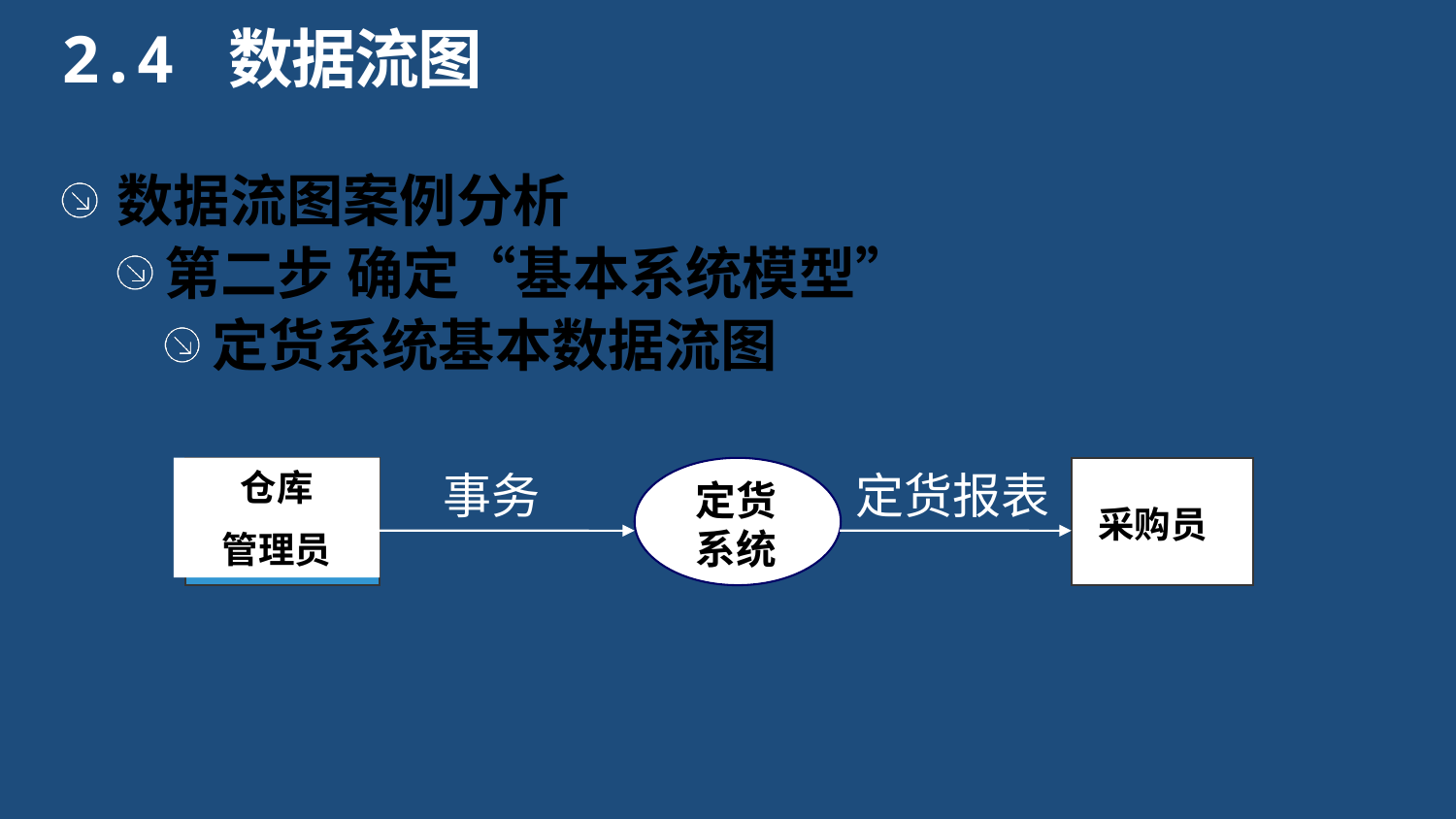

2.4 数据流图
数据流图案例分析
第二步 确定“基本系统模型”
定货系统基本数据流图
仓库
管理员

事务

定货报表

定货系统
采购员